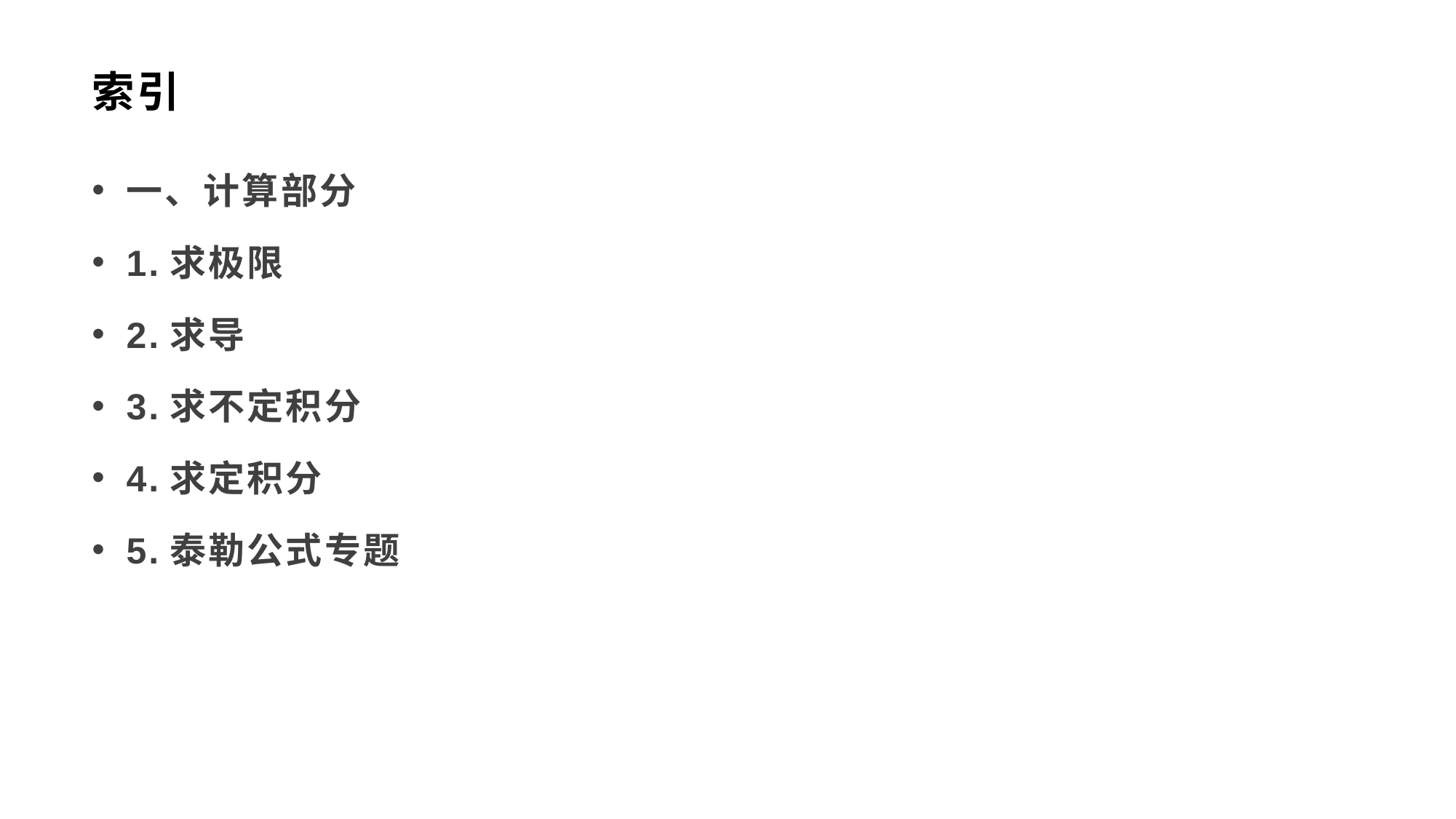

# 索引
一、计算部分
1.求极限
2.求导
3.求不定积分
4.求定积分
5.泰勒公式专题